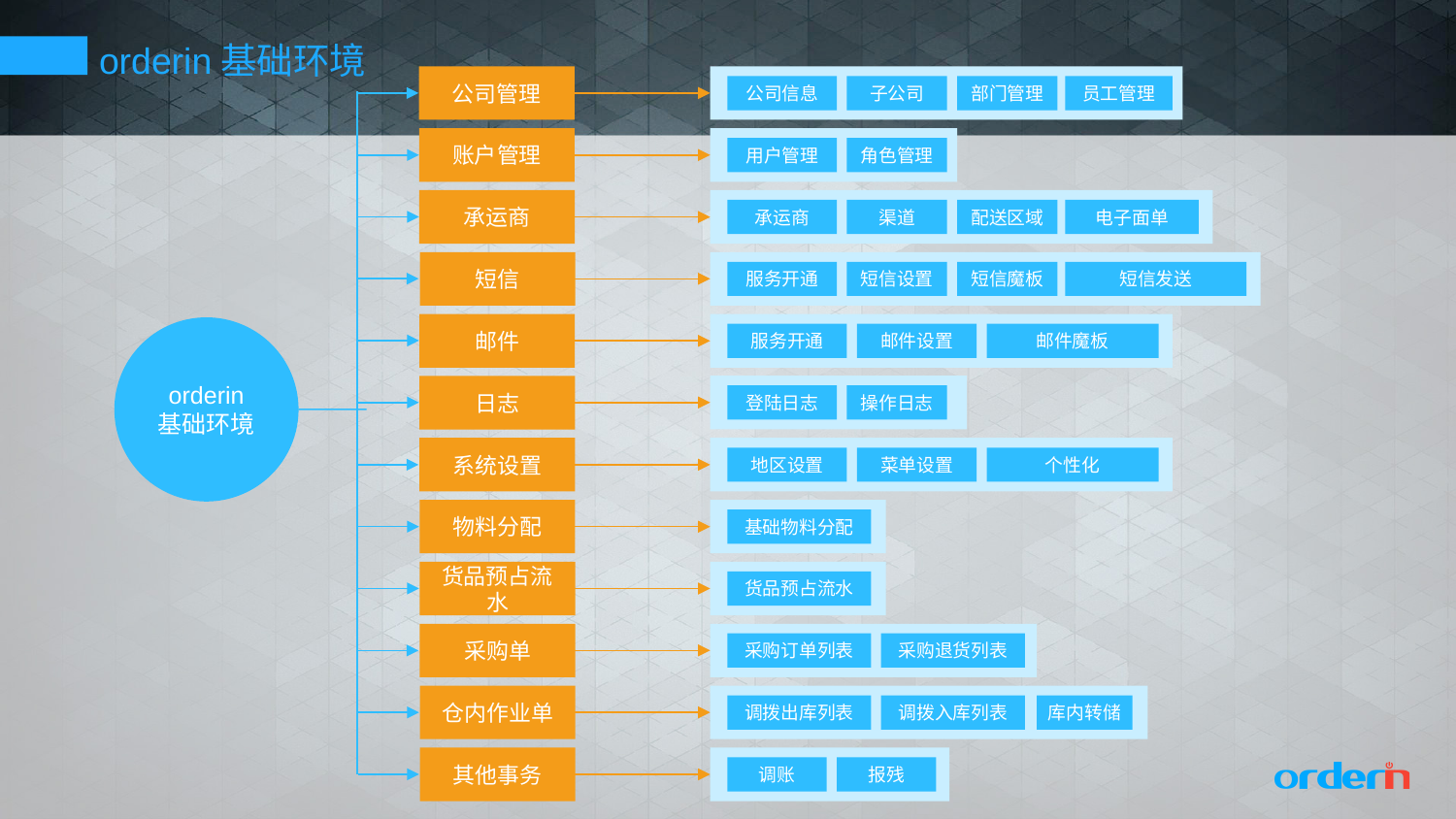

orderin基础环境
公司管理

公司信息
子公司
部门管理
员工管理
账户管理

用户管理
角色管理
承运商

承运商
渠道
配送区域
电子面单
短信

服务开通
短信设置
短信魔板
短信发送
邮件

orderin
基础环境
服务开通
邮件设置
邮件魔板

日志
登陆日志
操作日志
系统设置

地区设置
菜单设置
个性化
物料分配

基础物料分配
货品预占流水

货品预占流水
采购单

采购订单列表
采购退货列表
仓内作业单

调拨出库列表
调拨入库列表
库内转储
其他事务

调账
报残